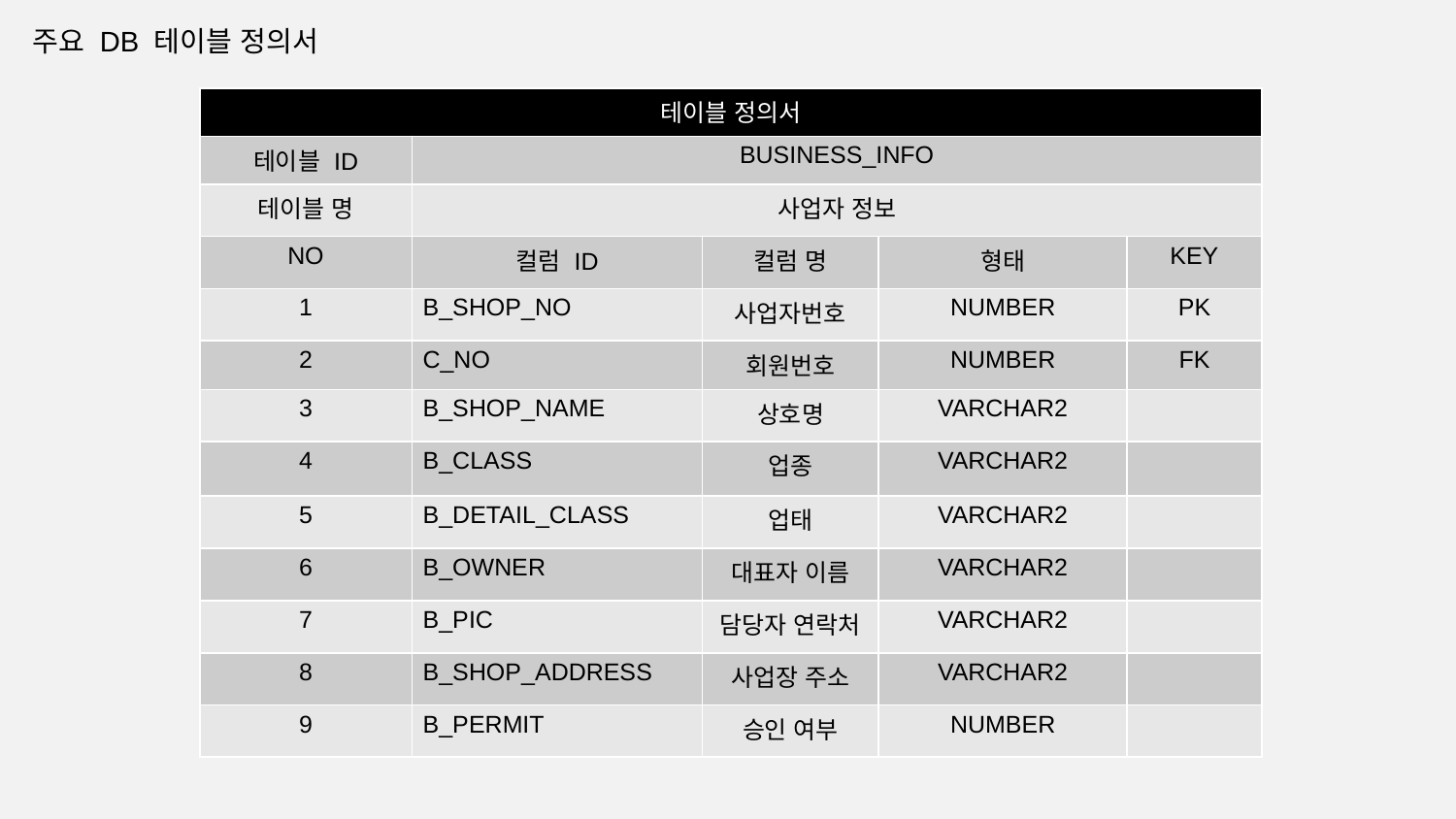

주요 DB 테이블 정의서
| 테이블 정의서 |  |  |  |  |
| --- | --- | --- | --- | --- |
| 테이블 ID | BUSINESS\_INFO |  |  |  |
| 테이블 명 | 사업자 정보 |  |  |  |
| NO | 컬럼 ID | 컬럼 명 | 형태 | KEY |
| 1 | B\_SHOP\_NO | 사업자번호 | NUMBER | PK |
| 2 | C\_NO | 회원번호 | NUMBER | FK |
| 3 | B\_SHOP\_NAME | 상호명 | VARCHAR2 |  |
| 4 | B\_CLASS | 업종 | VARCHAR2 |  |
| 5 | B\_DETAIL\_CLASS | 업태 | VARCHAR2 |  |
| 6 | B\_OWNER | 대표자 이름 | VARCHAR2 |  |
| 7 | B\_PIC | 담당자 연락처 | VARCHAR2 |  |
| 8 | B\_SHOP\_ADDRESS | 사업장 주소 | VARCHAR2 |  |
| 9 | B\_PERMIT | 승인 여부 | NUMBER |  |